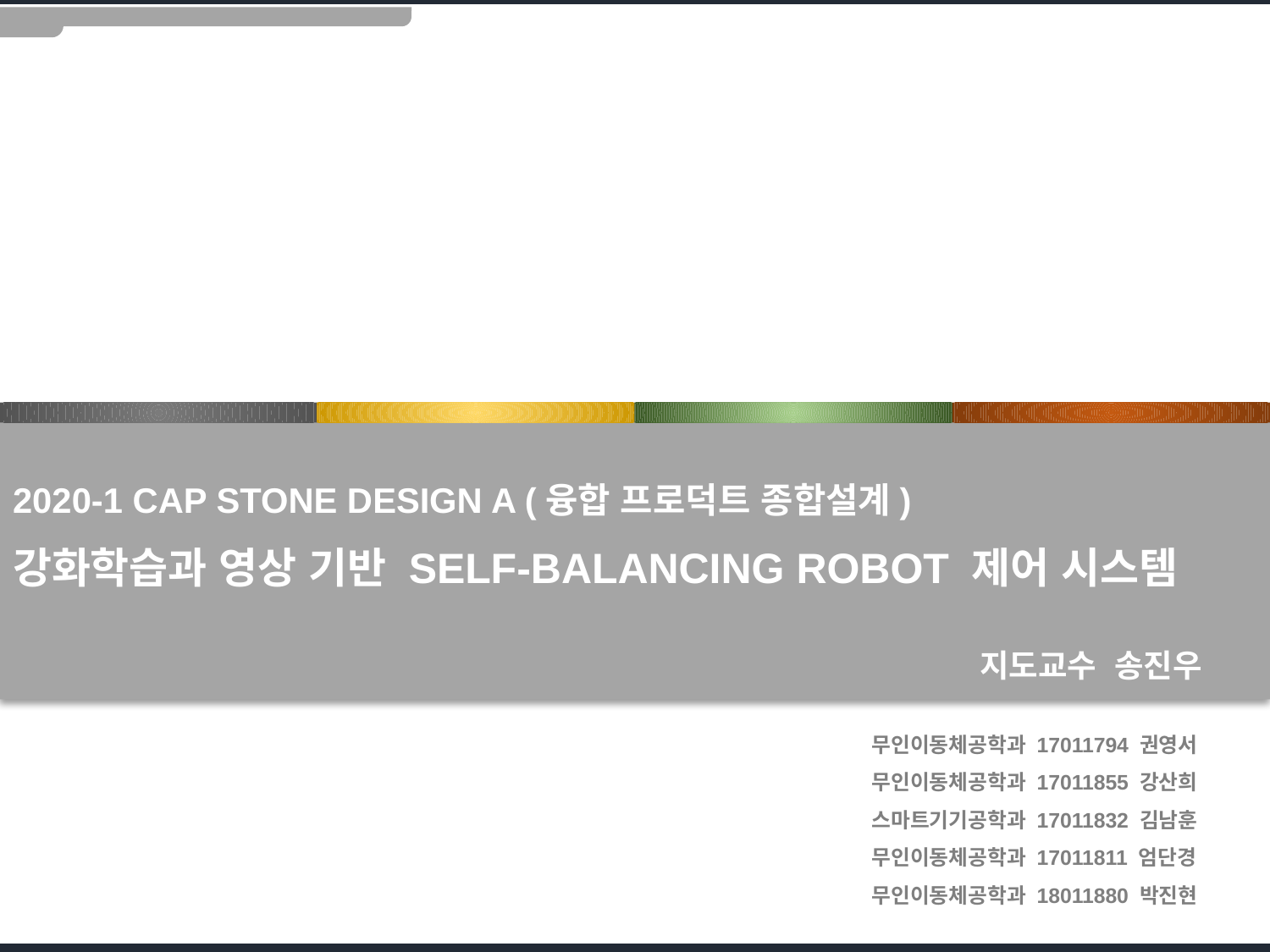

# 2020-1 Cap Stone Design A (융합 프로덕트 종합설계) 강화학습과 영상 기반 Self-Balancing Robot 제어 시스템
지도교수  송진우
무인이동체공학과 17011794 권영서
무인이동체공학과 17011855 강산희
스마트기기공학과 17011832 김남훈
무인이동체공학과 17011811 엄단경
무인이동체공학과 18011880 박진현